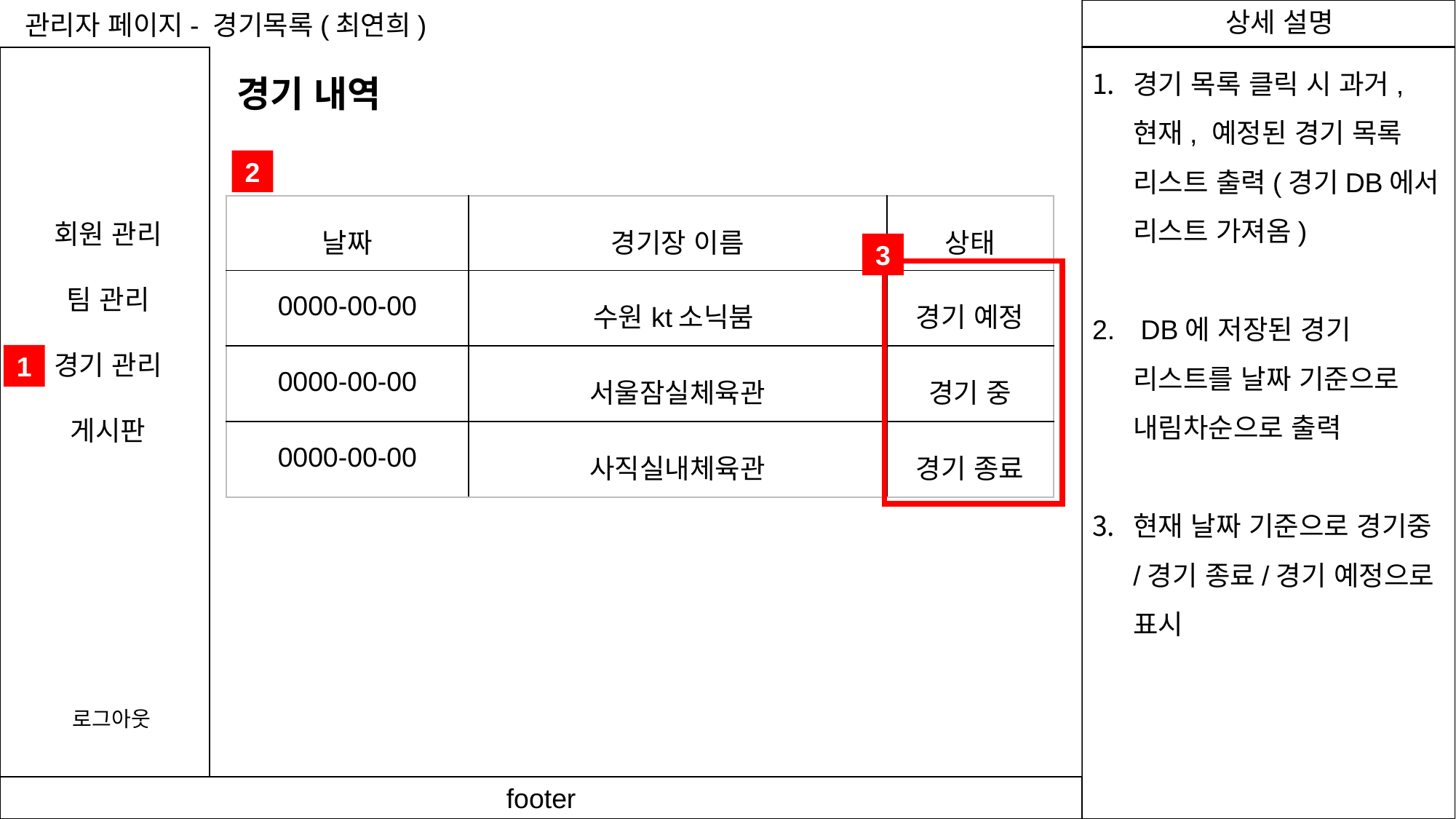

관리자 페이지- 경기목록(최연희)
경기 목록 클릭 시 과거, 현재, 예정된 경기 목록 리스트 출력(경기DB에서 리스트 가져옴)

 DB에 저장된 경기 리스트를 날짜 기준으로 내림차순으로 출력

현재 날짜 기준으로 경기중/경기 종료/경기 예정으로 표시
경기 내역
2
| 날짜 | 경기장 이름 | 상태 |
| --- | --- | --- |
| 0000-00-00 | 수원kt소닉붐 | 경기 예정 |
| 0000-00-00 | 서울잠실체육관 | 경기 중 |
| 0000-00-00 | 사직실내체육관 | 경기 종료 |
회원 관리

팀 관리

경기 관리

게시판
3

1
로그아웃
footer